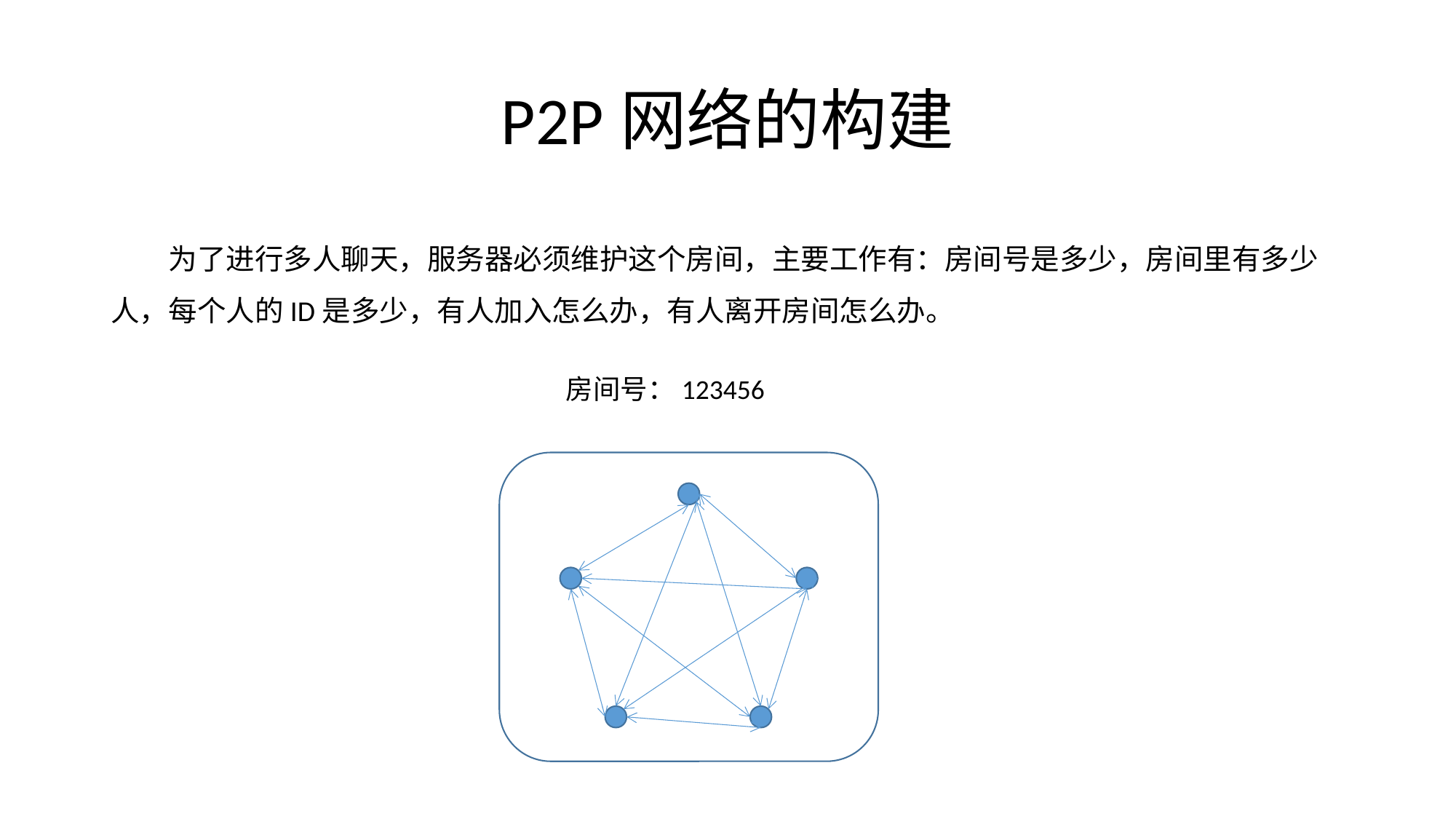

# P2P网络的构建
        为了进行多人聊天，服务器必须维护这个房间，主要工作有：房间号是多少，房间里有多少人，每个人的ID是多少，有人加入怎么办，有人离开房间怎么办。
房间号：123456